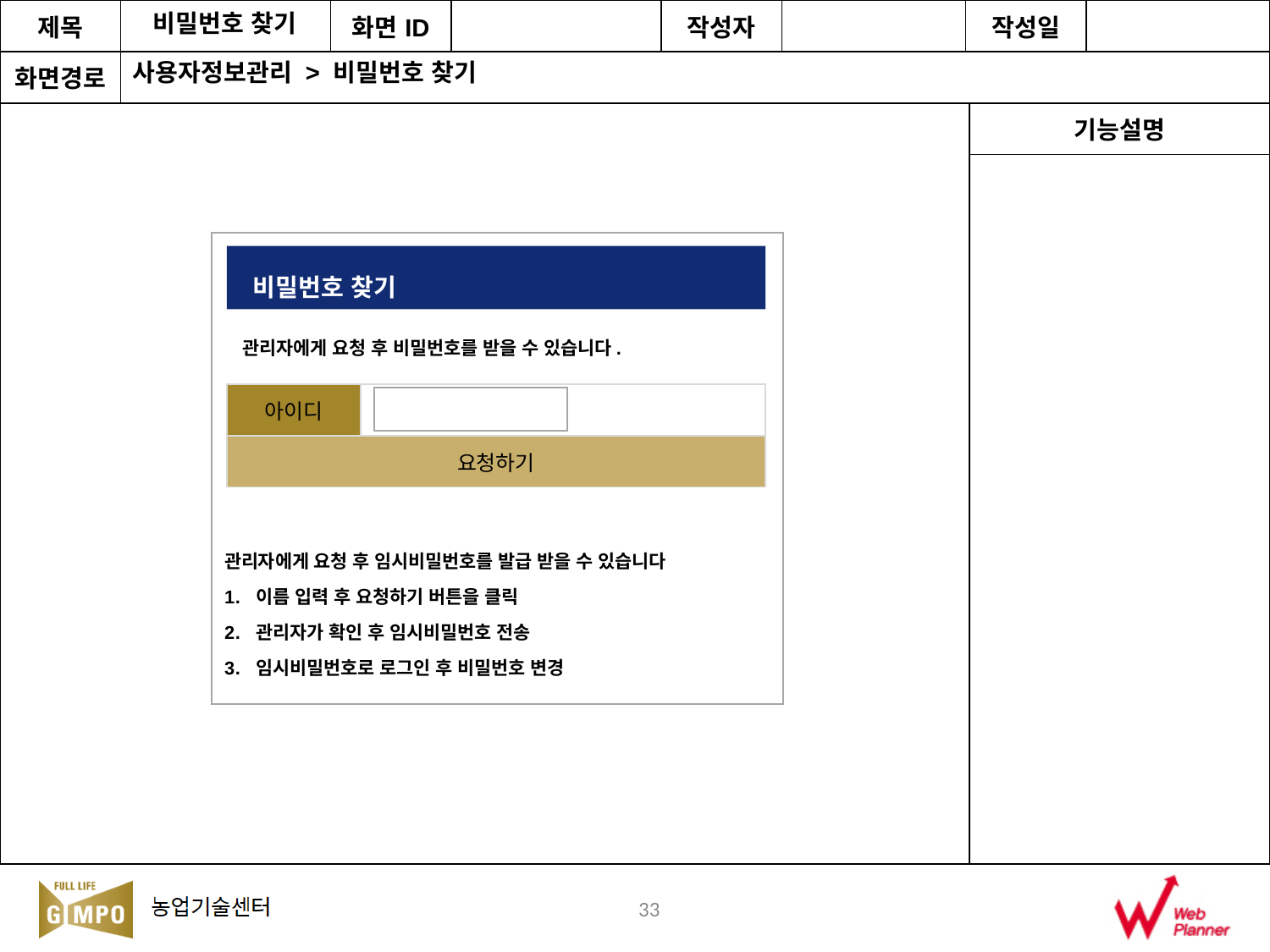

비밀번호 찾기

사용자정보관리 > 비밀번호 찾기

비밀번호 찾기
관리자에게 요청 후 비밀번호를 받을 수 있습니다.
| 아이디 |  |
| --- | --- |
| 요청하기 |  |

관리자에게 요청 후 임시비밀번호를 발급 받을 수 있습니다
이름 입력 후 요청하기 버튼을 클릭
관리자가 확인 후 임시비밀번호 전송
임시비밀번호로 로그인 후 비밀번호 변경
33